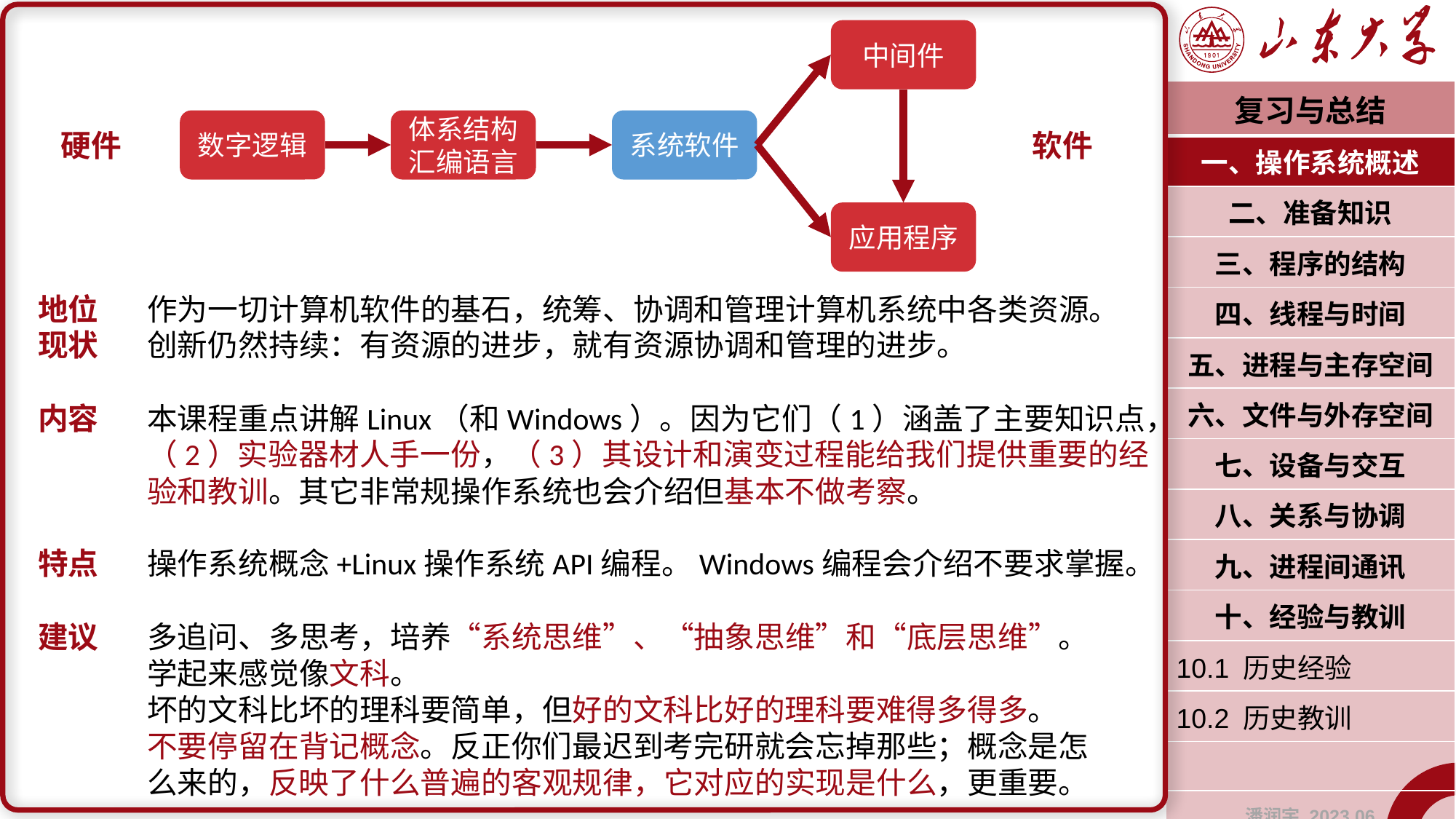

中间件
| 复习与总结 |
| --- |
| 一、操作系统概述 |
| 二、准备知识 |
| 三、程序的结构 |
| 四、线程与时间 |
| 五、进程与主存空间 |
| 六、文件与外存空间 |
| 七、设备与交互 |
| 八、关系与协调 |
| 九、进程间通讯 |
| 十、经验与教训 |
| 10.1 历史经验 |
| 10.2 历史教训 |
|  |
| 潘润宇 2023.06 |
数字逻辑
体系结构
汇编语言
系统软件
硬件
软件
应用程序
地位	作为一切计算机软件的基石，统筹、协调和管理计算机系统中各类资源。
现状	创新仍然持续：有资源的进步，就有资源协调和管理的进步。

内容	本课程重点讲解Linux（和Windows）。因为它们（1）涵盖了主要知识点，
	（2）实验器材人手一份，（3）其设计和演变过程能给我们提供重要的经
	验和教训。其它非常规操作系统也会介绍但基本不做考察。

特点	操作系统概念+Linux操作系统API编程。Windows编程会介绍不要求掌握。

建议	多追问、多思考，培养“系统思维”、“抽象思维”和“底层思维”。
	学起来感觉像文科。
	坏的文科比坏的理科要简单，但好的文科比好的理科要难得多得多。
	不要停留在背记概念。反正你们最迟到考完研就会忘掉那些；概念是怎
	么来的，反映了什么普遍的客观规律，它对应的实现是什么，更重要。